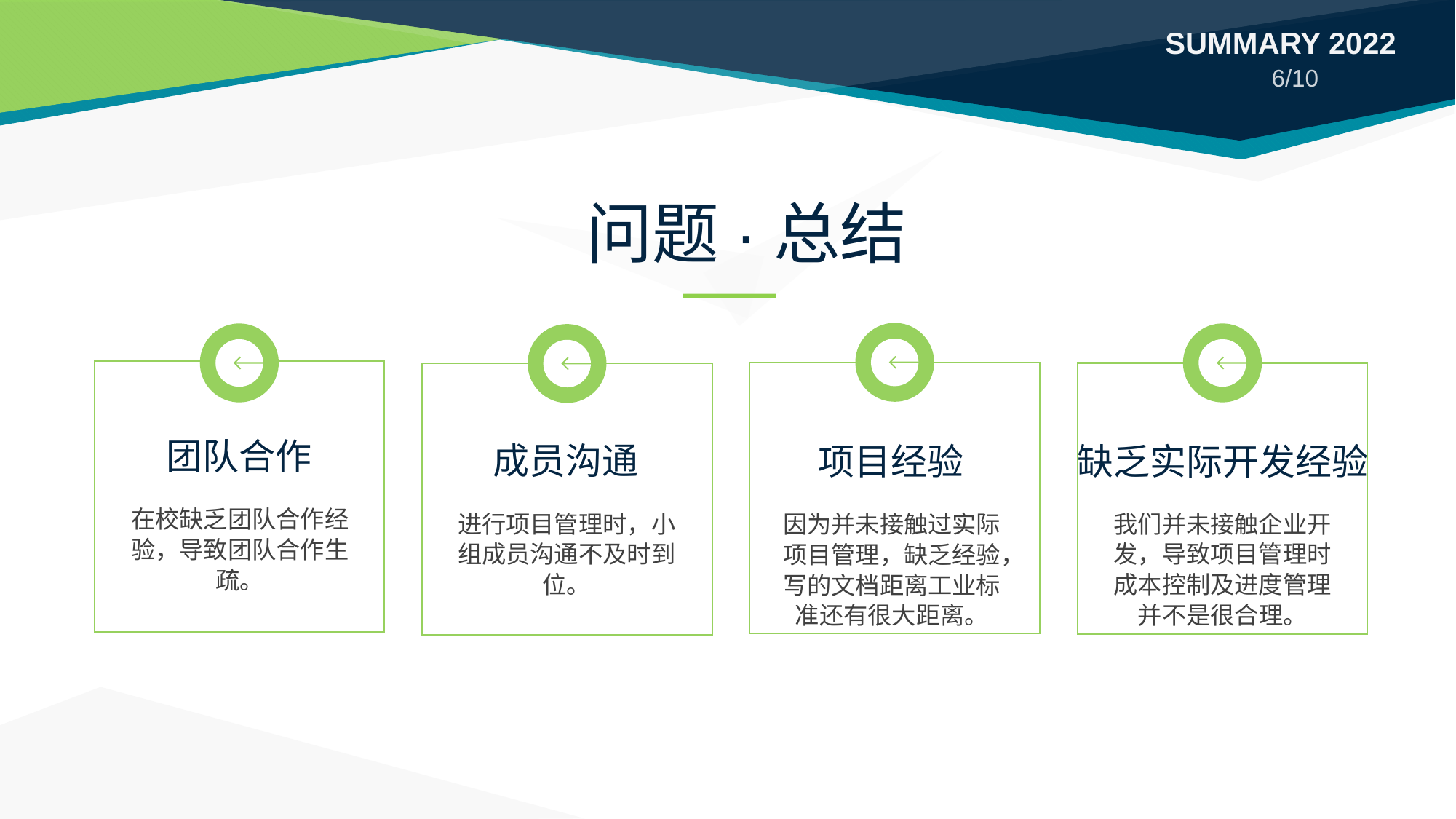

SUMMARY 2022
6/10
问题·总结

团队合作
成员沟通
缺乏实际开发经验
项目经验
在校缺乏团队合作经验，导致团队合作生疏。
进行项目管理时，小组成员沟通不及时到位。
我们并未接触企业开发，导致项目管理时成本控制及进度管理并不是很合理。
因为并未接触过实际项目管理，缺乏经验，写的文档距离工业标准还有很大距离。